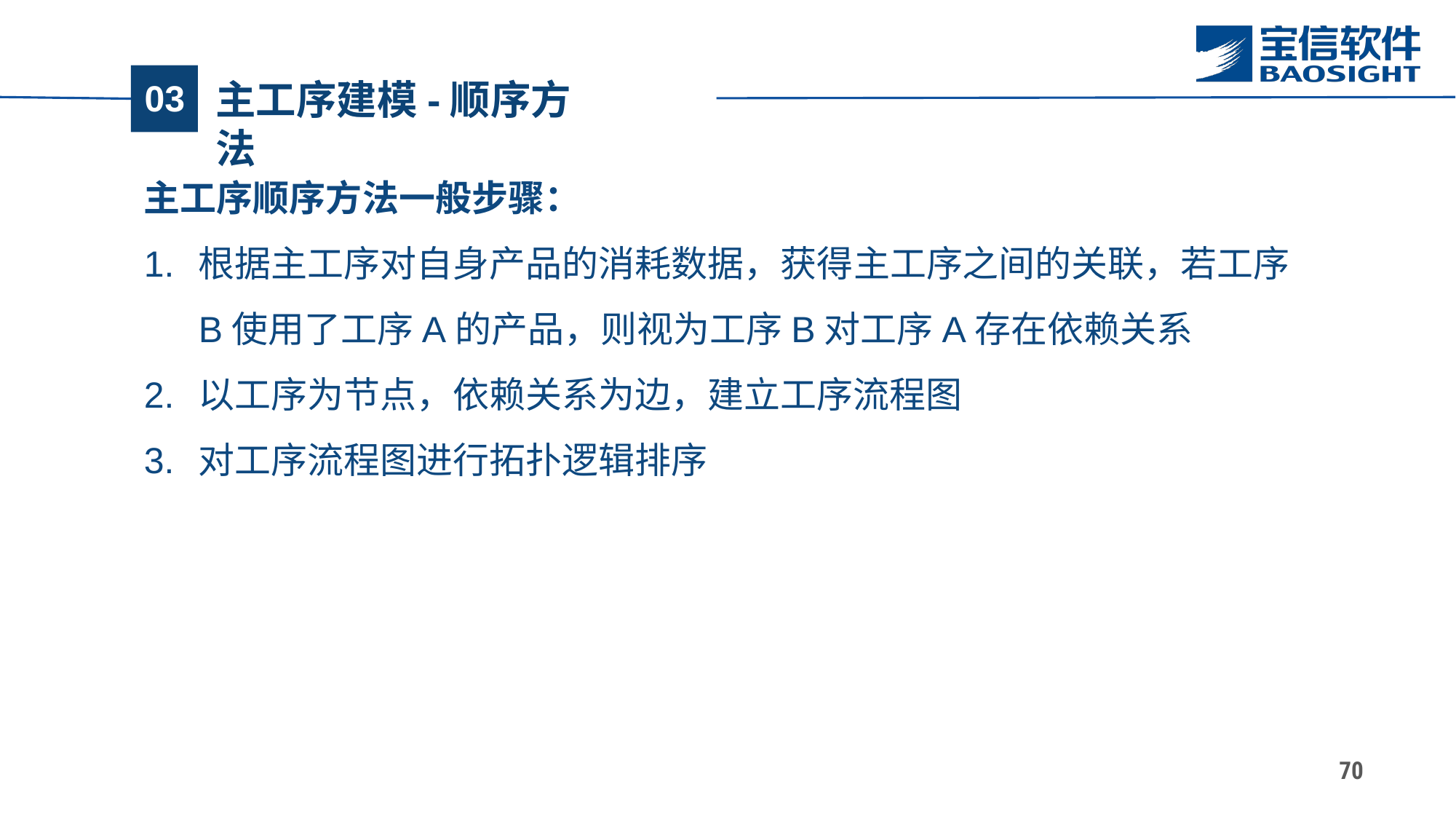

# 主工序建模-顺序方法
03
主工序顺序方法一般步骤：
根据主工序对自身产品的消耗数据，获得主工序之间的关联，若工序B使用了工序A的产品，则视为工序B对工序A存在依赖关系
以工序为节点，依赖关系为边，建立工序流程图
对工序流程图进行拓扑逻辑排序